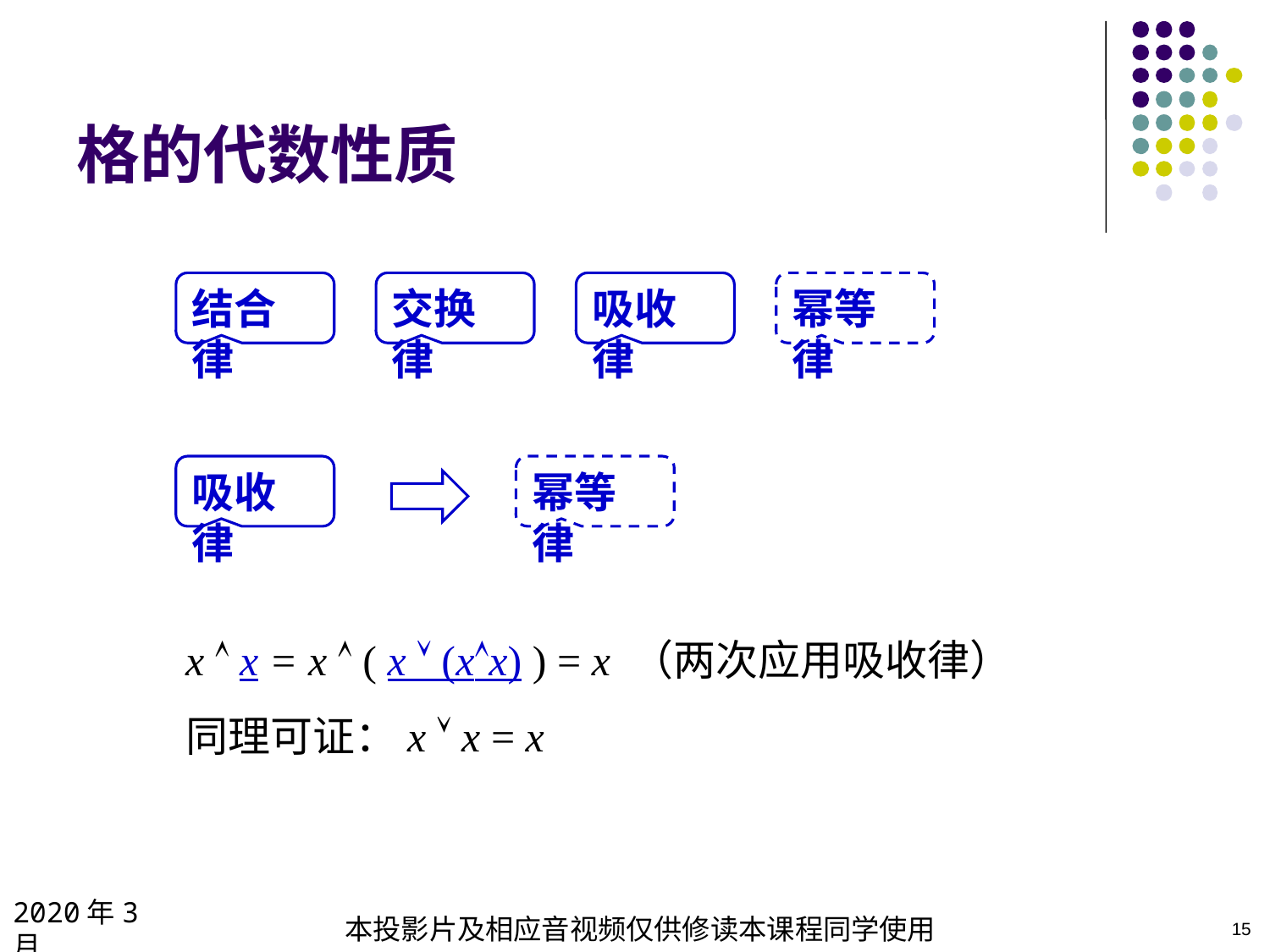

15
# 格的代数性质
结合律
交换律
吸收律
幂等律
吸收律
幂等律

x ∧ x = x ∧ ( x ∨ (x∧x) ) = x （两次应用吸收律）
同理可证：x ∨ x = x
2020年3月
本投影片及相应音视频仅供修读本课程同学使用